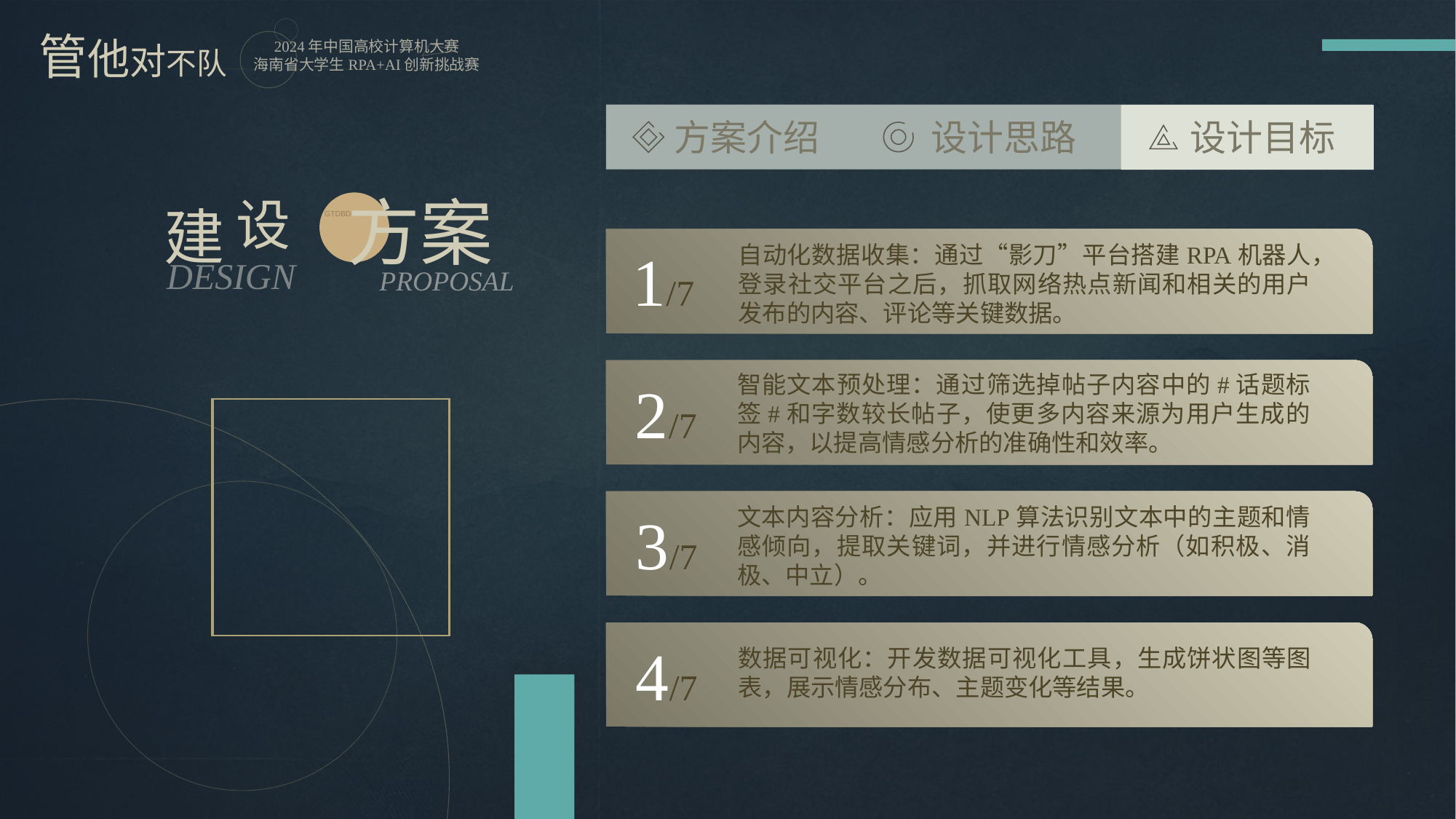

方案介绍
设计思路
设计目标

方案
设
建

GTDBD

1/7
自动化数据收集：通过“影刀”平台搭建RPA机器人，登录社交平台之后，抓取网络热点新闻和相关的用户发布的内容、评论等关键数据。

DESIGN
PROPOSAL

智能文本预处理：通过筛选掉帖子内容中的#话题标签#和字数较长帖子，使更多内容来源为用户生成的内容，以提高情感分析的准确性和效率。
2/7

文本内容分析：应用NLP算法识别文本中的主题和情感倾向，提取关键词，并进行情感分析（如积极、消极、中立）。
3/7

4/7
数据可视化：开发数据可视化工具，生成饼状图等图表，展示情感分布、主题变化等结果。